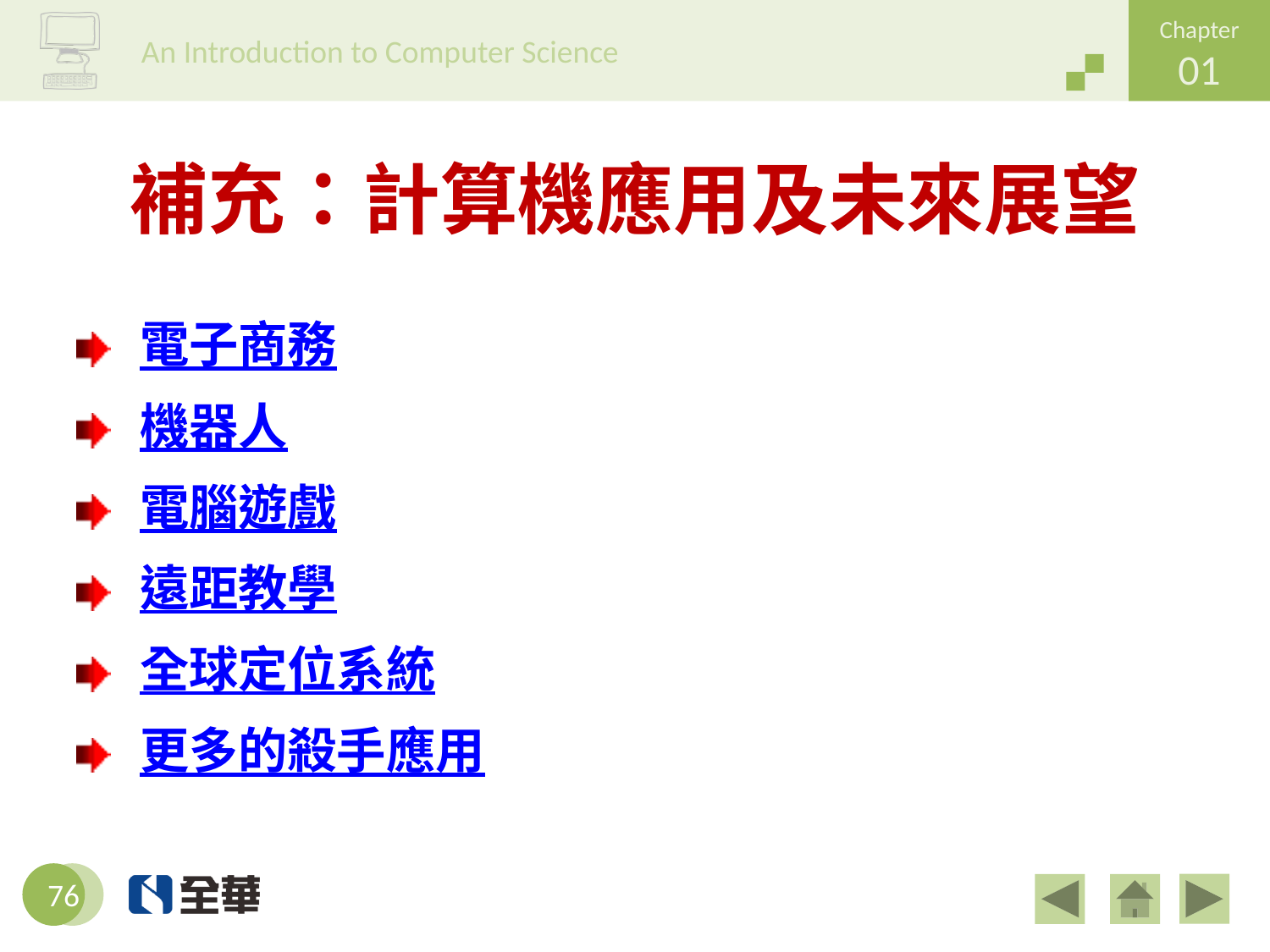

# 補充：計算機應用及未來展望
電子商務
機器人
電腦遊戲
遠距教學
全球定位系統
更多的殺手應用